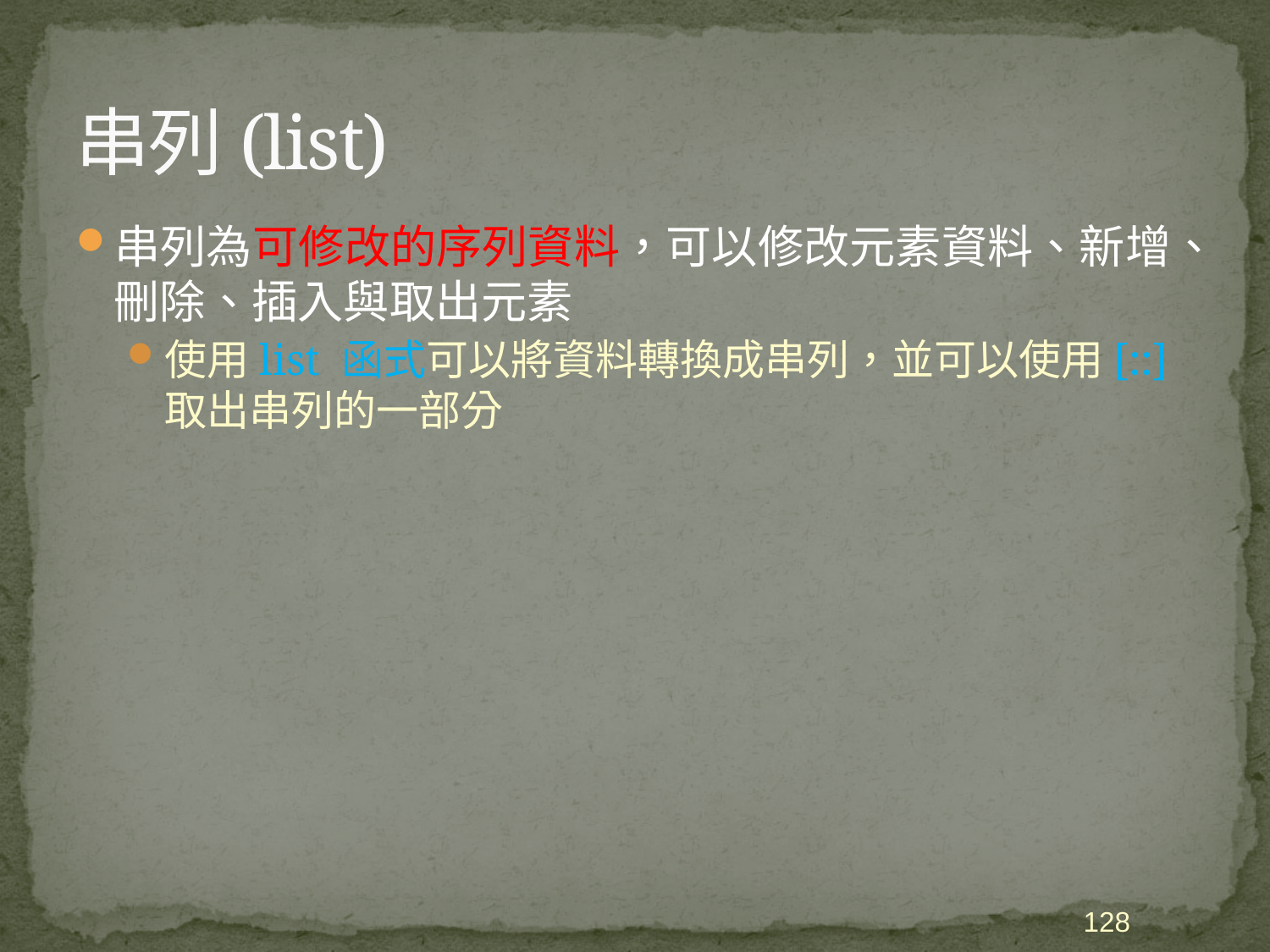

# 串列(list)
串列為可修改的序列資料，可以修改元素資料、新增、刪除、插入與取出元素
使用list 函式可以將資料轉換成串列，並可以使用[::] 取出串列的一部分
128